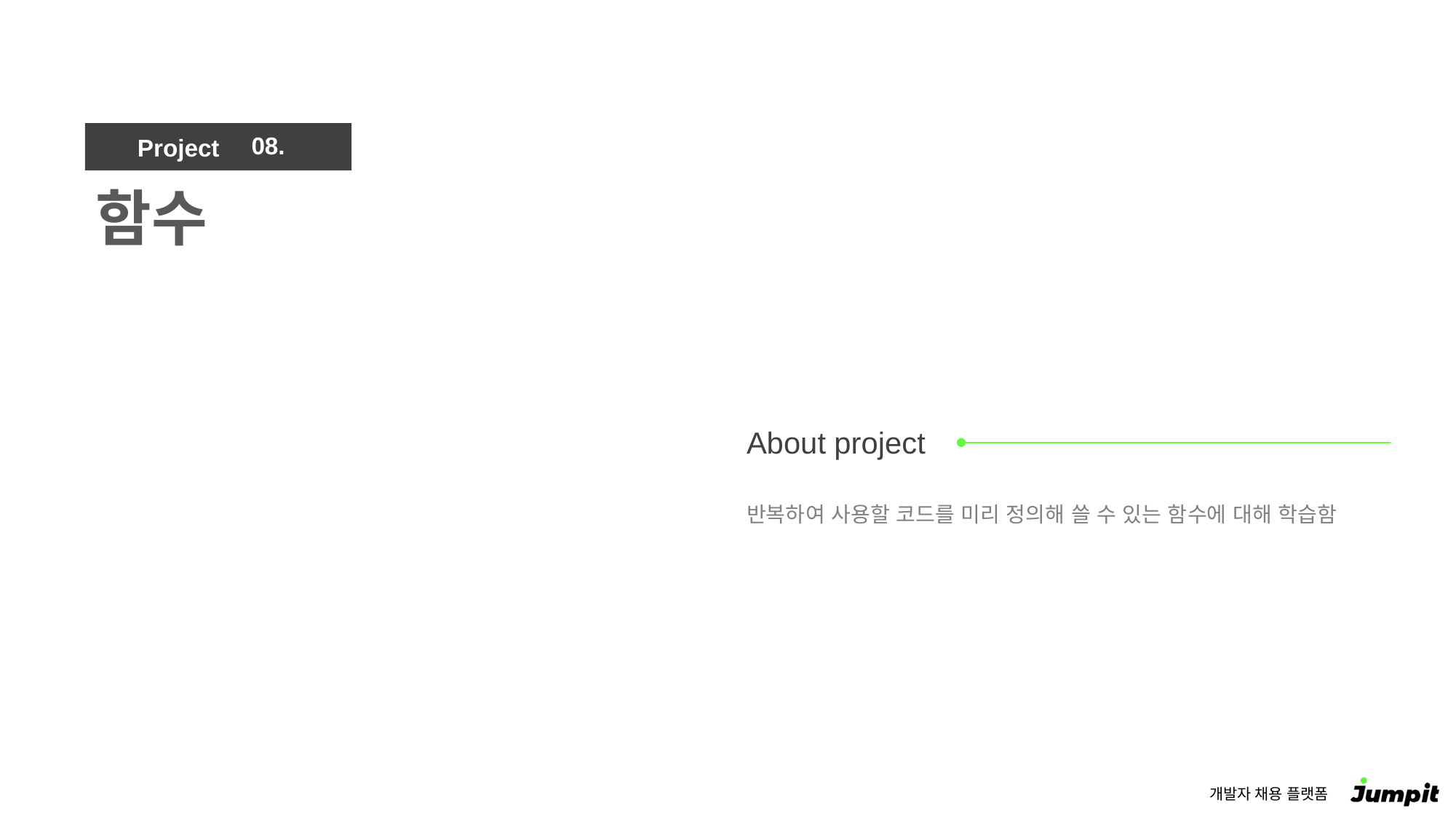

08.
함수
반복하여 사용할 코드를 미리 정의해 쓸 수 있는 함수에 대해 학습함